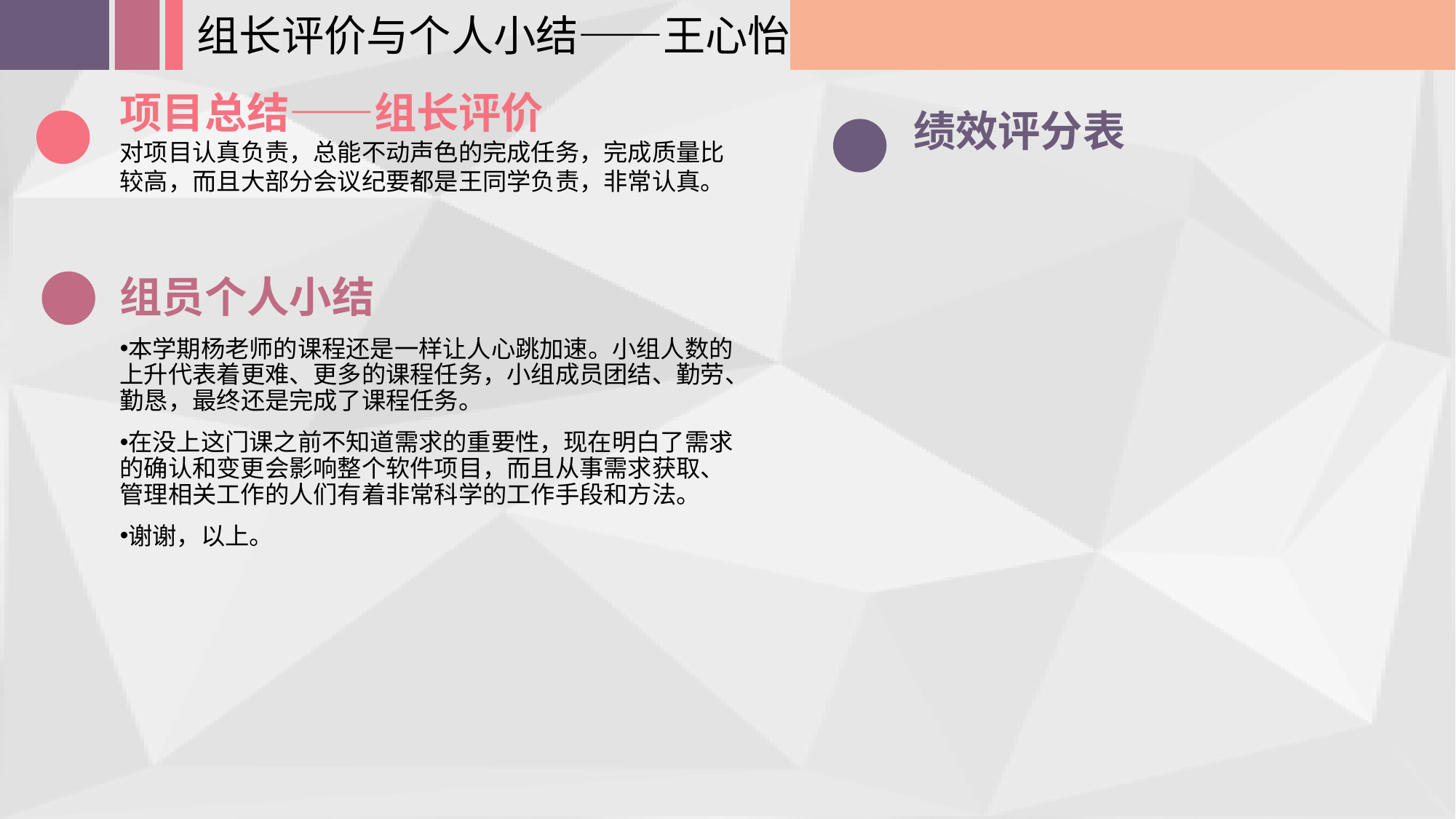

组长评价与个人小结——王心怡
项目总结——组长评价
对项目认真负责，总能不动声色的完成任务，完成质量比较高，而且大部分会议纪要都是王同学负责，非常认真。
绩效评分表

组员个人小结
本学期杨老师的课程还是一样让人心跳加速。小组人数的上升代表着更难、更多的课程任务，小组成员团结、勤劳、勤恳，最终还是完成了课程任务。
在没上这门课之前不知道需求的重要性，现在明白了需求的确认和变更会影响整个软件项目，而且从事需求获取、管理相关工作的人们有着非常科学的工作手段和方法。
谢谢，以上。